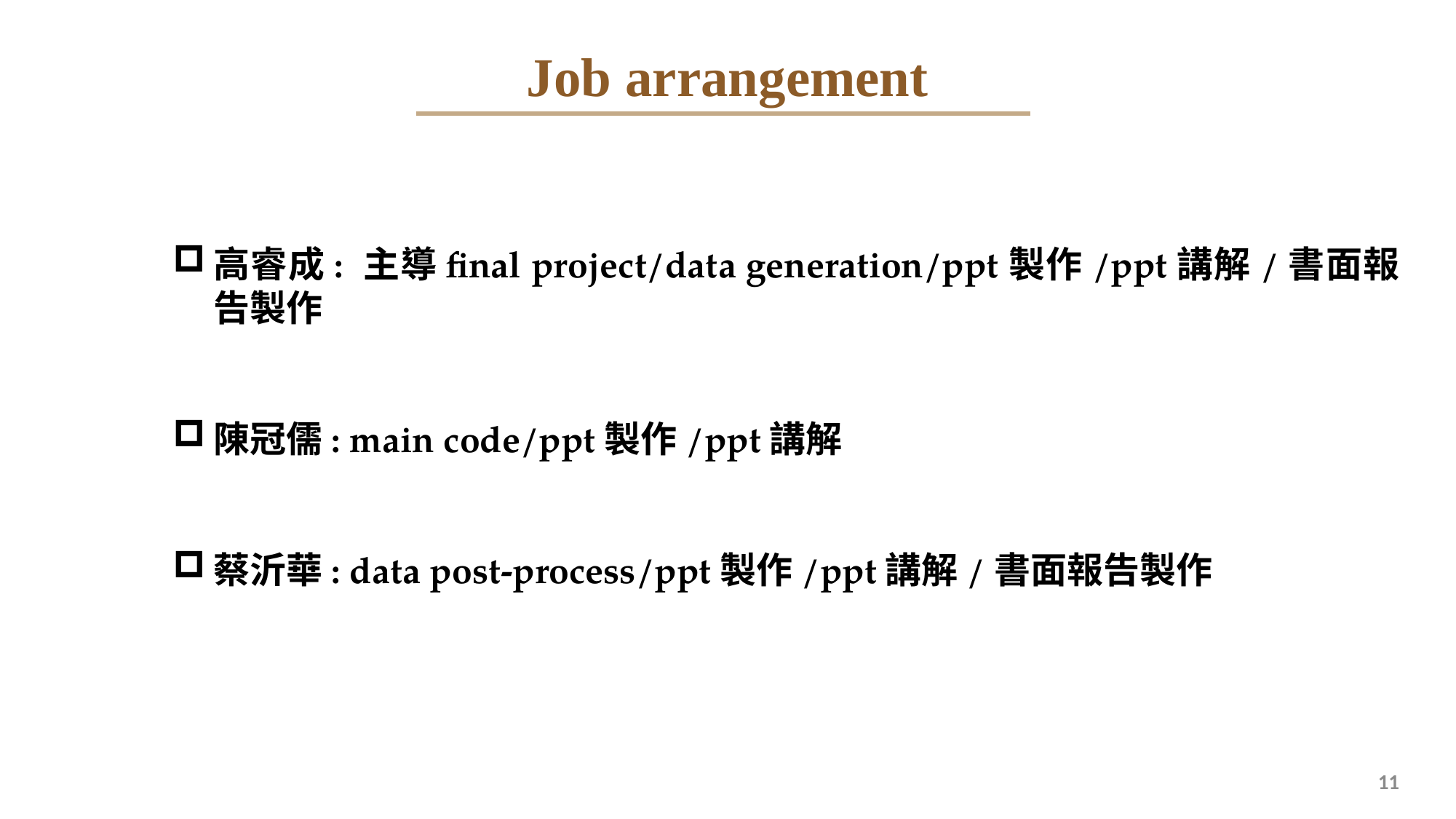

Job arrangement
高睿成: 主導final project/data generation/ppt製作/ppt講解/書面報告製作

陳冠儒: main code/ppt製作/ppt講解

蔡沂華: data post-process/ppt製作/ppt講解/書面報告製作
11